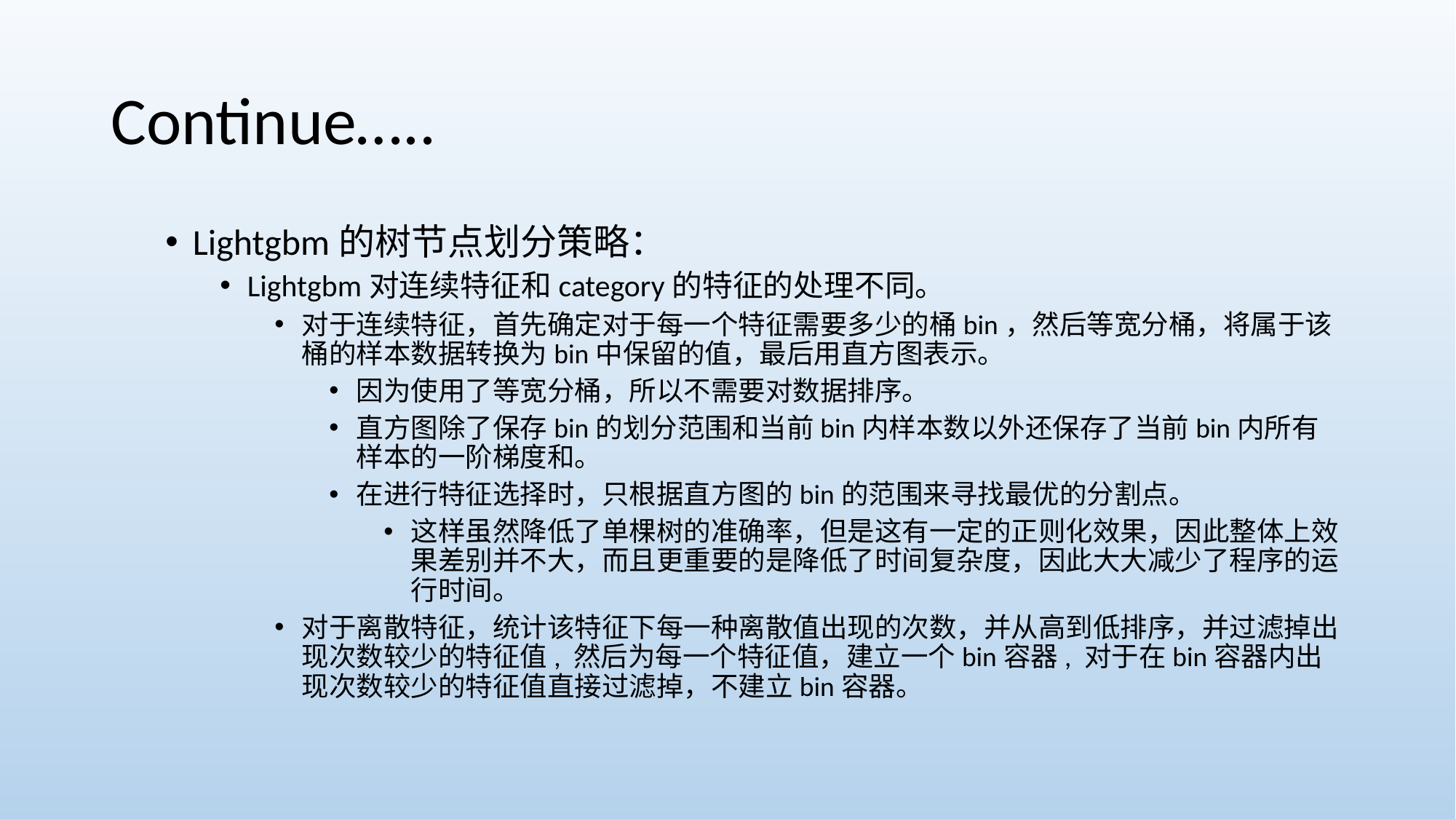

# Continue…..
Lightgbm的树节点划分策略：
Lightgbm对连续特征和category的特征的处理不同。
对于连续特征，首先确定对于每一个特征需要多少的桶bin，然后等宽分桶，将属于该桶的样本数据转换为bin中保留的值，最后用直方图表示。
因为使用了等宽分桶，所以不需要对数据排序。
直方图除了保存bin的划分范围和当前bin内样本数以外还保存了当前bin内所有样本的一阶梯度和。
在进行特征选择时，只根据直方图的bin的范围来寻找最优的分割点。
这样虽然降低了单棵树的准确率，但是这有一定的正则化效果，因此整体上效果差别并不大，而且更重要的是降低了时间复杂度，因此大大减少了程序的运行时间。
对于离散特征，统计该特征下每一种离散值出现的次数，并从高到低排序，并过滤掉出现次数较少的特征值, 然后为每一个特征值，建立一个bin容器, 对于在bin容器内出现次数较少的特征值直接过滤掉，不建立bin容器。